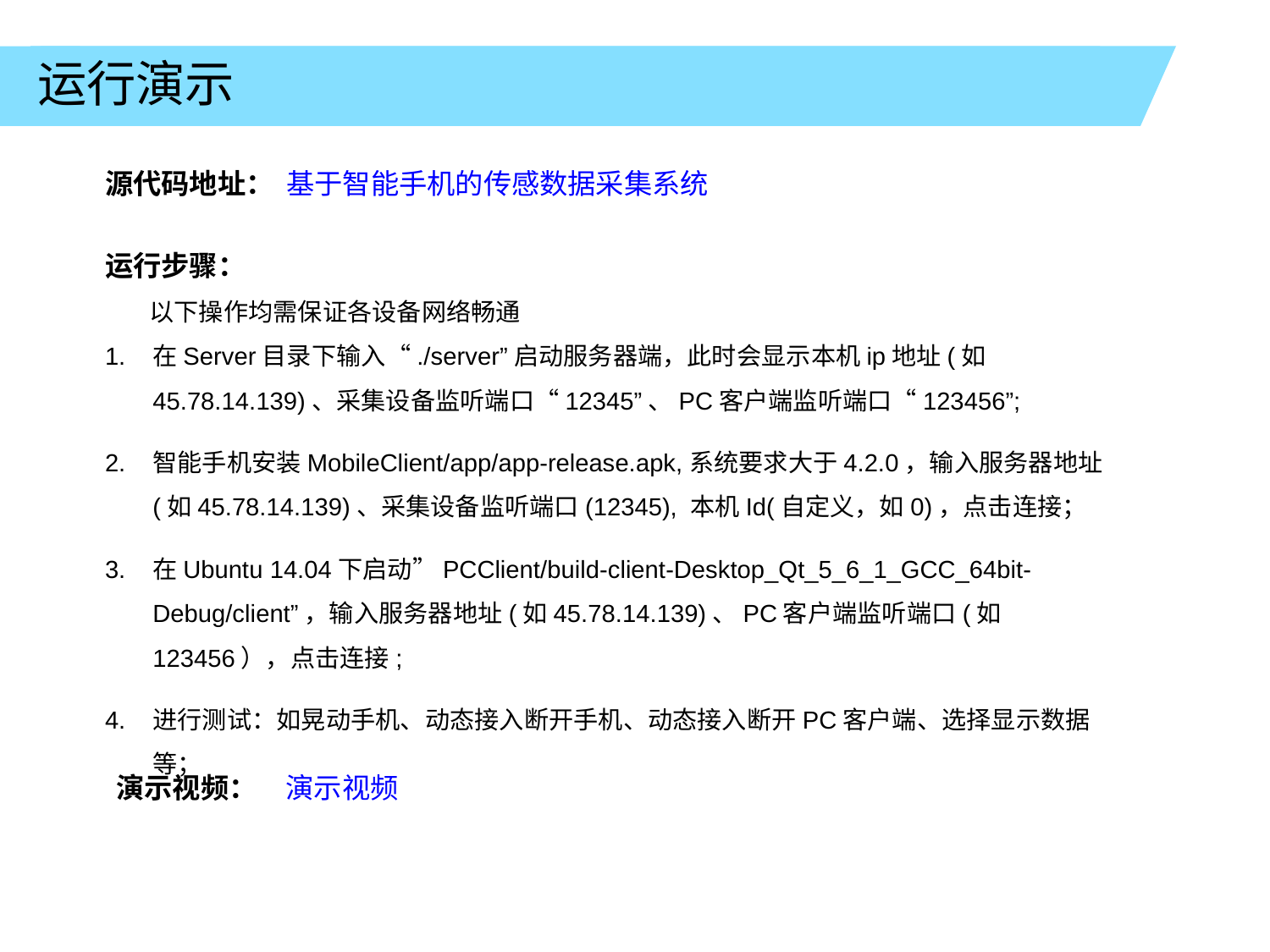

运行演示
源代码地址：  基于智能手机的传感数据采集系统
运行步骤：
       以下操作均需保证各设备网络畅通
在Server目录下输入“./server”启动服务器端，此时会显示本机ip地址(如45.78.14.139)、采集设备监听端口“12345”、PC客户端监听端口“123456”;
智能手机安装MobileClient/app/app-release.apk,系统要求大于4.2.0，输入服务器地址(如45.78.14.139)、采集设备监听端口(12345), 本机Id(自定义，如0)，点击连接；
在Ubuntu 14.04下启动”PCClient/build-client-Desktop_Qt_5_6_1_GCC_64bit-Debug/client”，输入服务器地址(如45.78.14.139)、PC客户端监听端口(如123456），点击连接;
进行测试：如晃动手机、动态接入断开手机、动态接入断开PC客户端、选择显示数据等；
演示视频：
演示视频